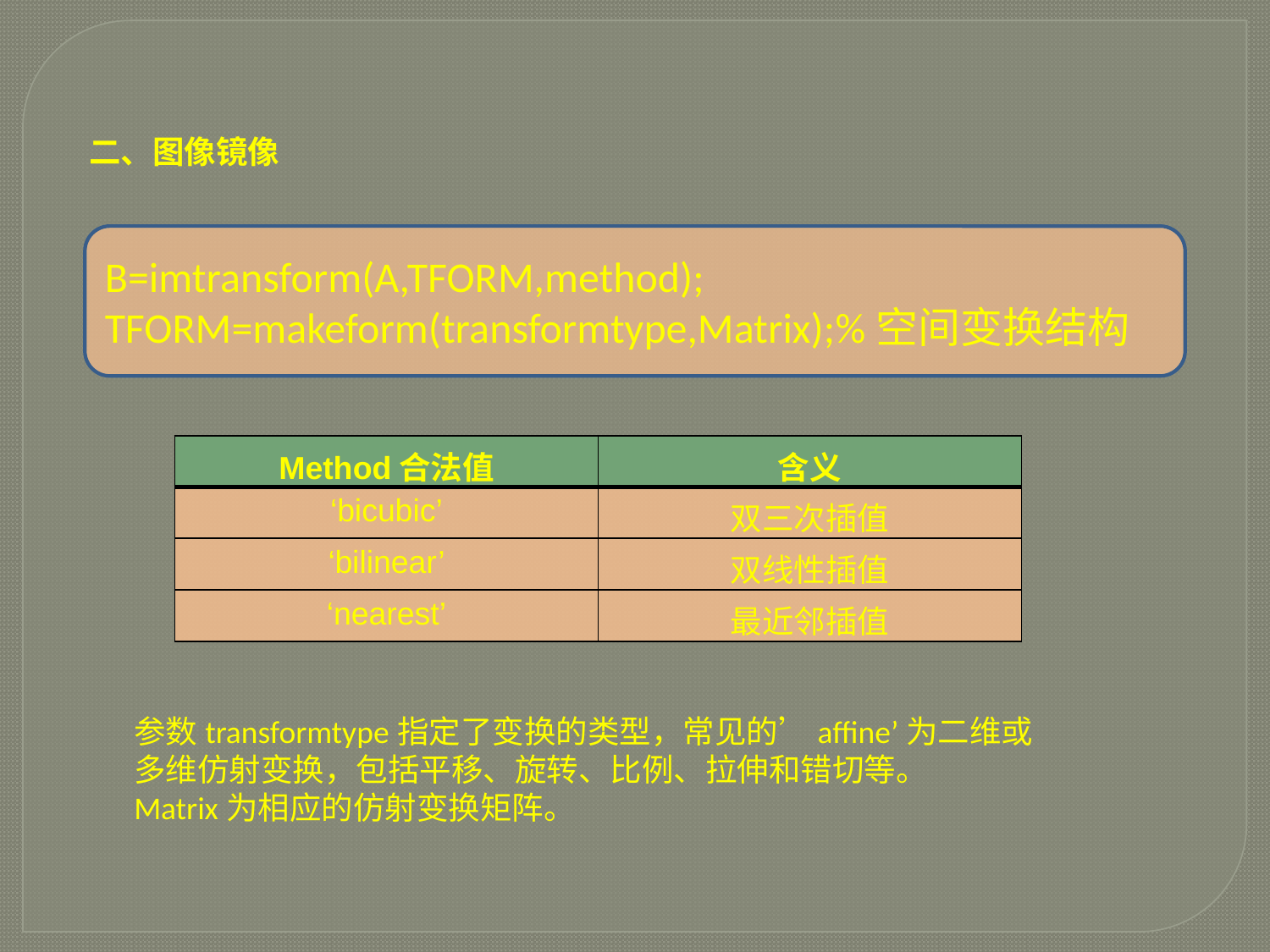

二、图像镜像

B=imtransform(A,TFORM,method);
TFORM=makeform(transformtype,Matrix);%空间变换结构

| Method合法值 | 含义 |
| --- | --- |
| ‘bicubic’ | 双三次插值 |
| ‘bilinear’ | 双线性插值 |
| ‘nearest’ | 最近邻插值 |
参数transformtype指定了变换的类型，常见的’affine’为二维或
多维仿射变换，包括平移、旋转、比例、拉伸和错切等。
Matrix为相应的仿射变换矩阵。